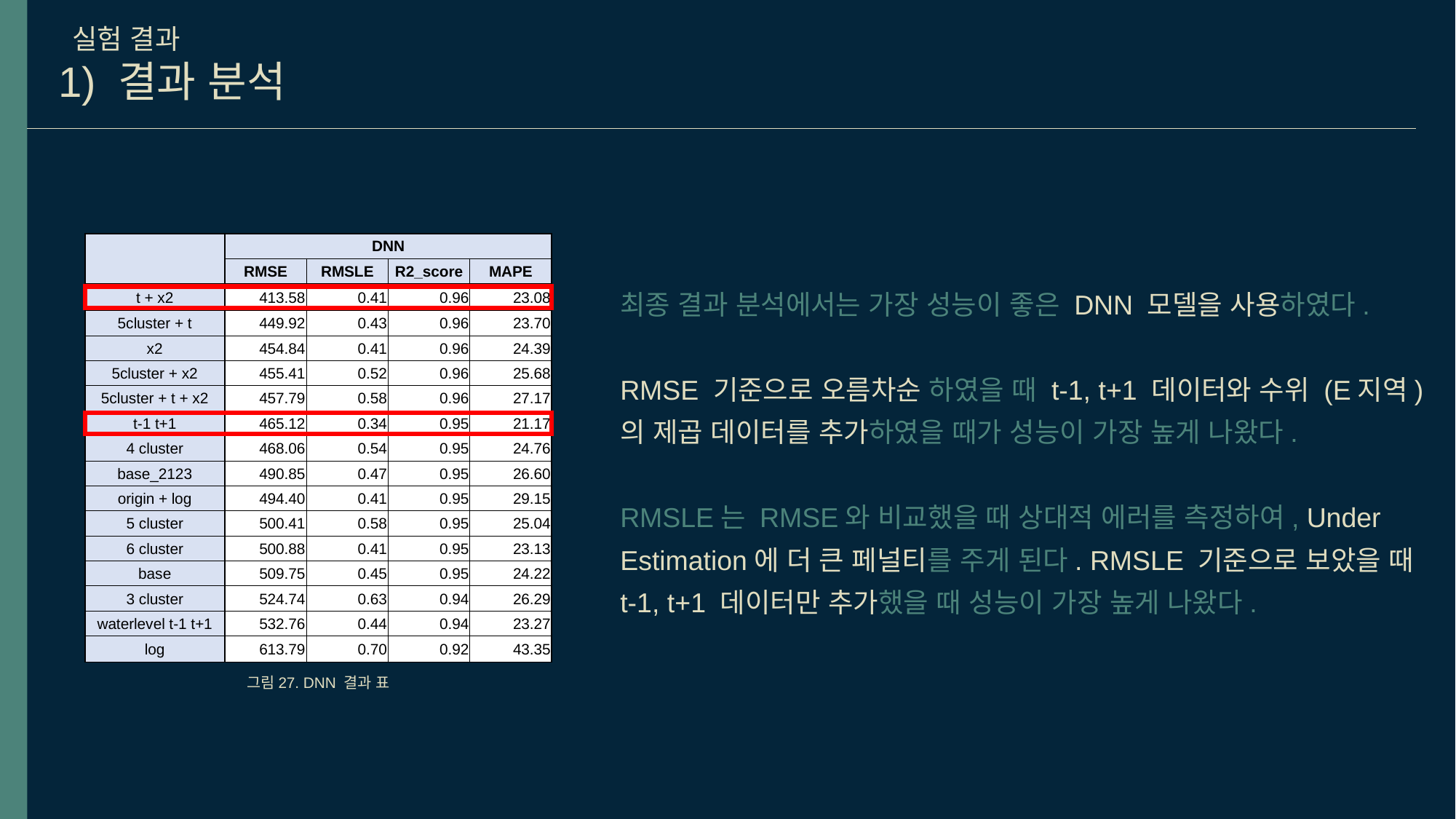

실험 결과
1) 결과 분석
|  | DNN |  |  |  |
| --- | --- | --- | --- | --- |
|  | RMSE | RMSLE | R2\_score | MAPE |
| t + x2 | 413.58 | 0.41 | 0.96 | 23.08 |
| 5cluster + t | 449.92 | 0.43 | 0.96 | 23.70 |
| x2 | 454.84 | 0.41 | 0.96 | 24.39 |
| 5cluster + x2 | 455.41 | 0.52 | 0.96 | 25.68 |
| 5cluster + t + x2 | 457.79 | 0.58 | 0.96 | 27.17 |
| t-1 t+1 | 465.12 | 0.34 | 0.95 | 21.17 |
| 4 cluster | 468.06 | 0.54 | 0.95 | 24.76 |
| base\_2123 | 490.85 | 0.47 | 0.95 | 26.60 |
| origin + log | 494.40 | 0.41 | 0.95 | 29.15 |
| 5 cluster | 500.41 | 0.58 | 0.95 | 25.04 |
| 6 cluster | 500.88 | 0.41 | 0.95 | 23.13 |
| base | 509.75 | 0.45 | 0.95 | 24.22 |
| 3 cluster | 524.74 | 0.63 | 0.94 | 26.29 |
| waterlevel t-1 t+1 | 532.76 | 0.44 | 0.94 | 23.27 |
| log | 613.79 | 0.70 | 0.92 | 43.35 |
최종 결과 분석에서는 가장 성능이 좋은 DNN 모델을 사용하였다.

RMSE 기준으로 오름차순 하였을 때 t-1, t+1 데이터와 수위 (E지역)의 제곱 데이터를 추가하였을 때가 성능이 가장 높게 나왔다.

RMSLE는 RMSE와 비교했을 때 상대적 에러를 측정하여, Under Estimation에 더 큰 페널티를 주게 된다. RMSLE 기준으로 보았을 때 t-1, t+1 데이터만 추가했을 때 성능이 가장 높게 나왔다.

그림27. DNN 결과 표